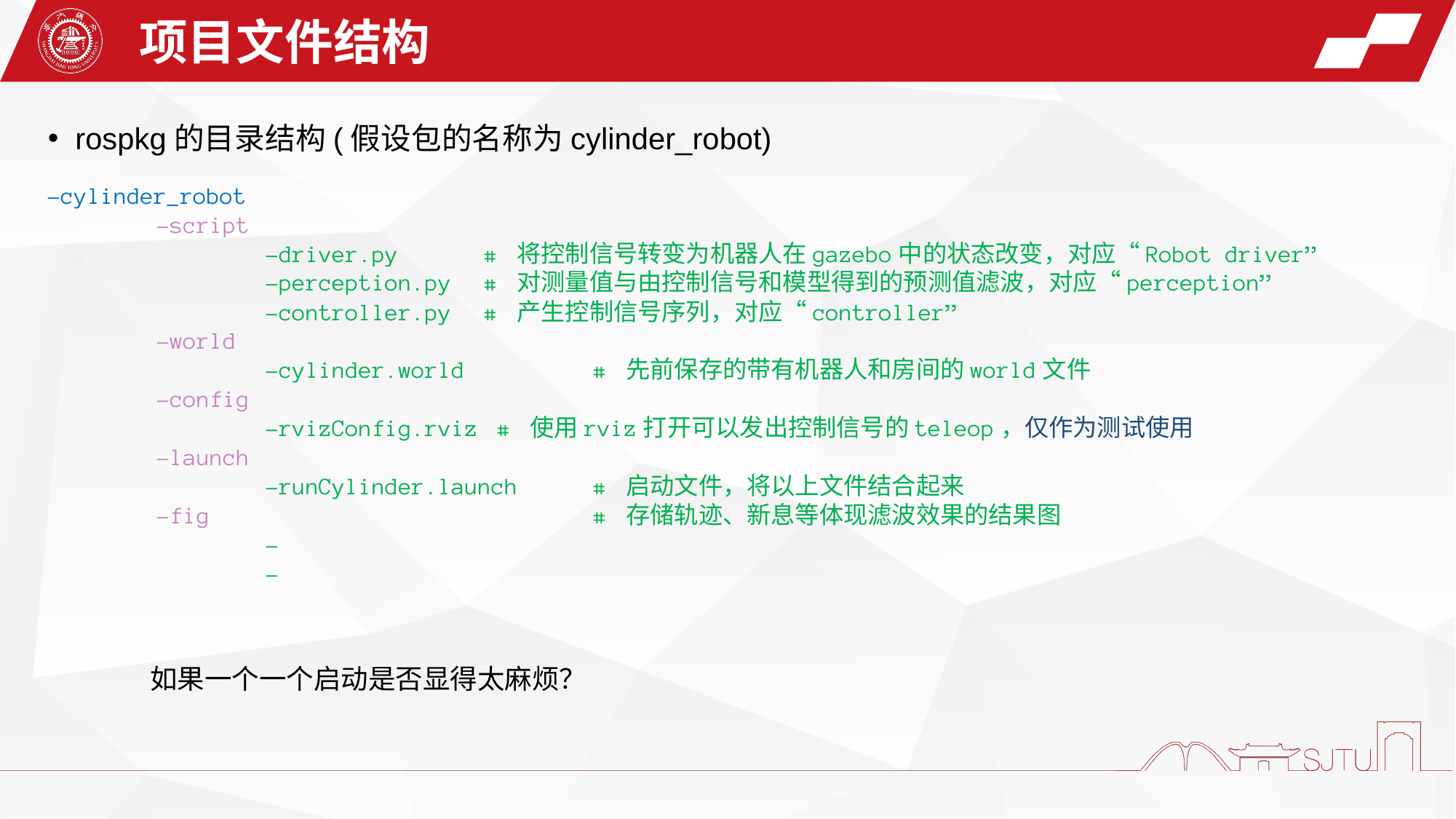

项目文件结构
rospkg的目录结构(假设包的名称为cylinder_robot)
-cylinder_robot
	-script
		-driver.py	# 将控制信号转变为机器人在gazebo中的状态改变，对应“Robot driver”
		-perception.py	# 对测量值与由控制信号和模型得到的预测值滤波，对应“perception”
		-controller.py	# 产生控制信号序列，对应“controller”
	-world
		-cylinder.world		# 先前保存的带有机器人和房间的world文件
	-config
		-rvizConfig.rviz	 # 使用rviz打开可以发出控制信号的teleop，仅作为测试使用
	-launch
		-runCylinder.launch	# 启动文件，将以上文件结合起来
	-fig				# 存储轨迹、新息等体现滤波效果的结果图
		-
		-
如果一个一个启动是否显得太麻烦？